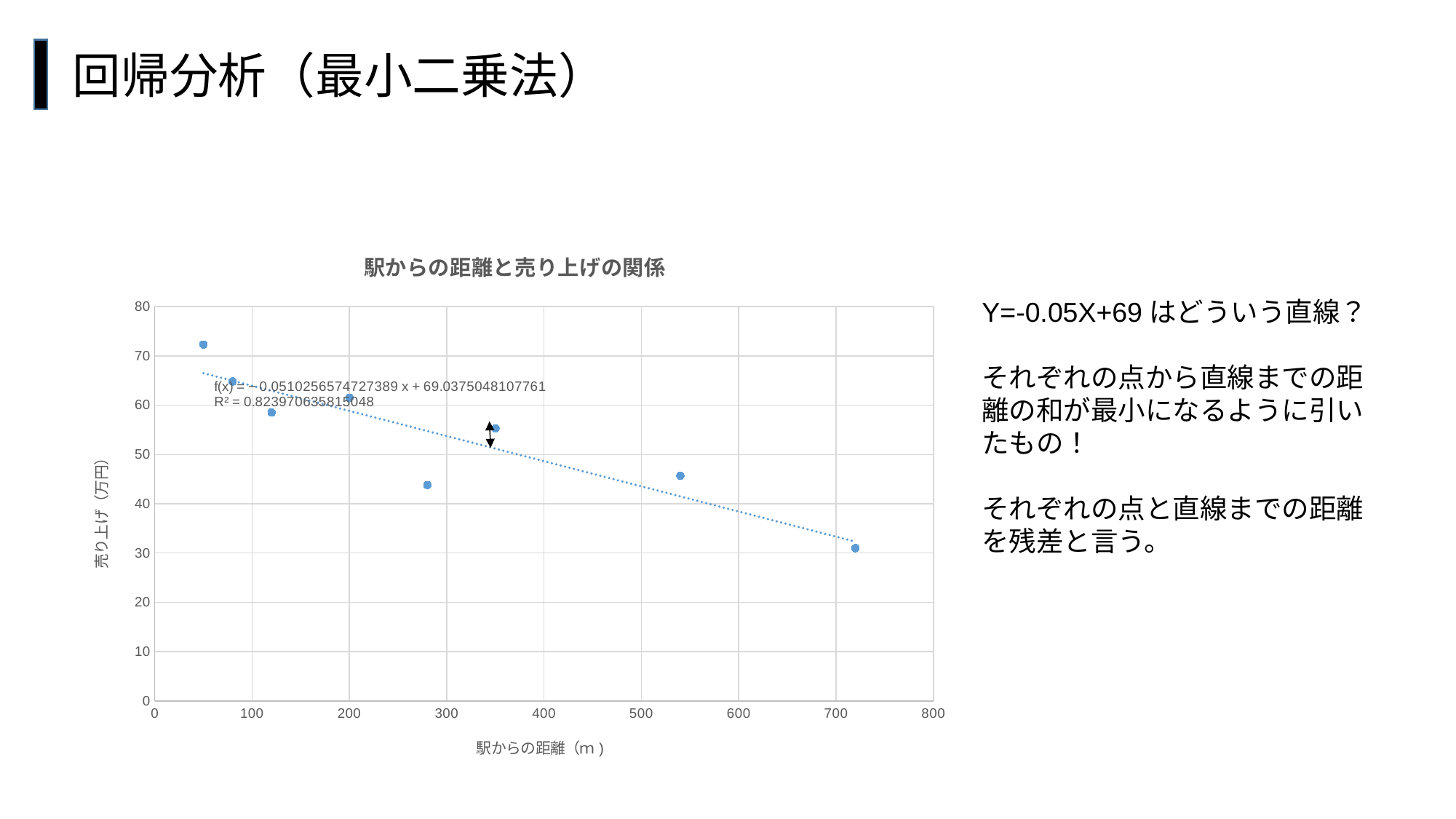

回帰分析（最小二乗法）

### Chart: 駅からの距離と売り上げの関係

| Category | sales |
|---|---|
#
Y=-0.05X+69はどういう直線？

それぞれの点から直線までの距離の和が最小になるように引いたもの！

それぞれの点と直線までの距離を残差と言う。

セレクション・バイアス